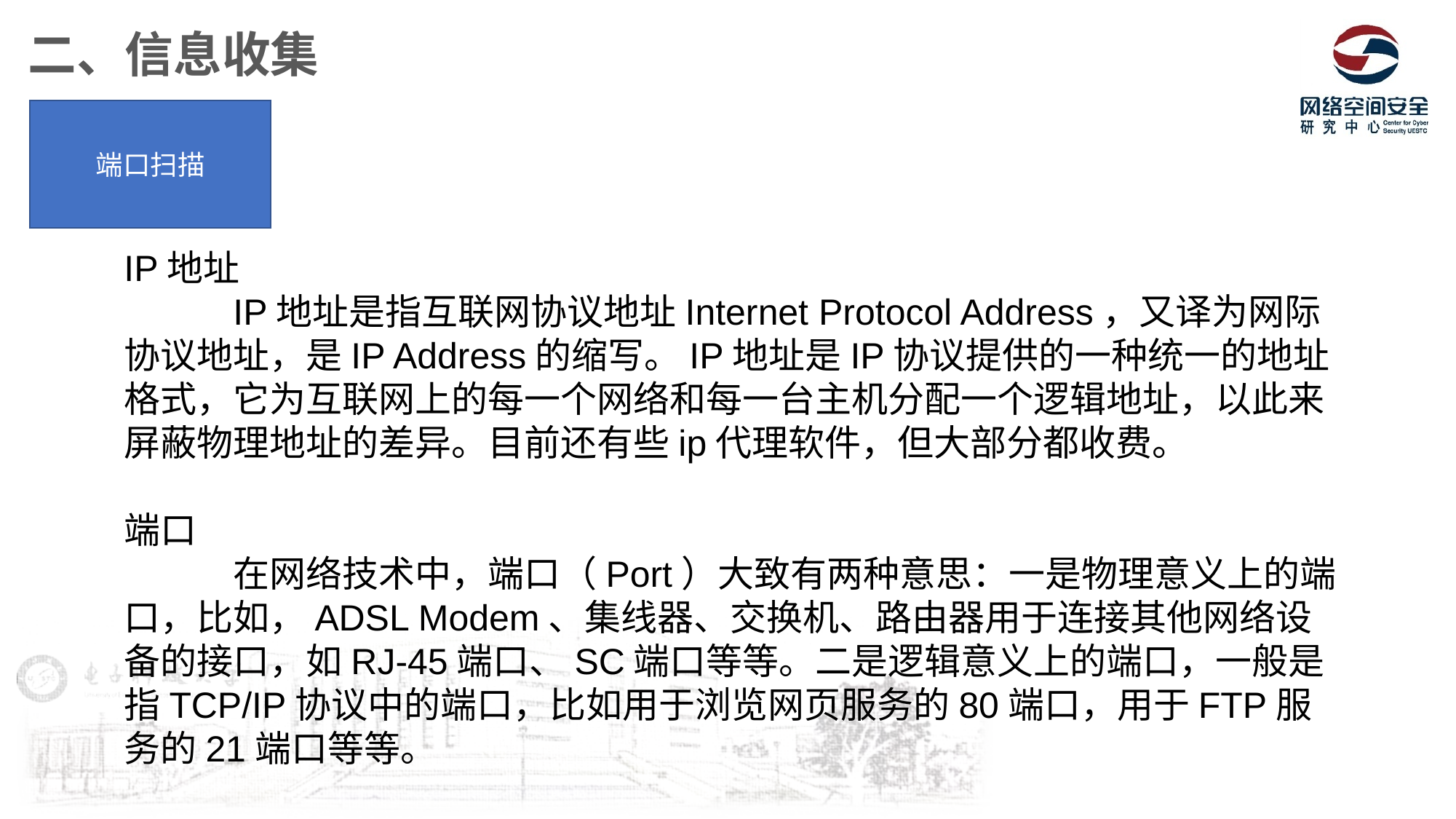

二、信息收集
端口扫描
IP地址
	IP地址是指互联网协议地址Internet Protocol Address，又译为网际协议地址，是IP Address的缩写。IP地址是IP协议提供的一种统一的地址格式，它为互联网上的每一个网络和每一台主机分配一个逻辑地址，以此来屏蔽物理地址的差异。目前还有些ip代理软件，但大部分都收费。

端口
	在网络技术中，端口（Port）大致有两种意思：一是物理意义上的端口，比如，ADSL Modem、集线器、交换机、路由器用于连接其他网络设备的接口，如RJ-45端口、SC端口等等。二是逻辑意义上的端口，一般是指TCP/IP协议中的端口，比如用于浏览网页服务的80端口，用于FTP服务的21端口等等。